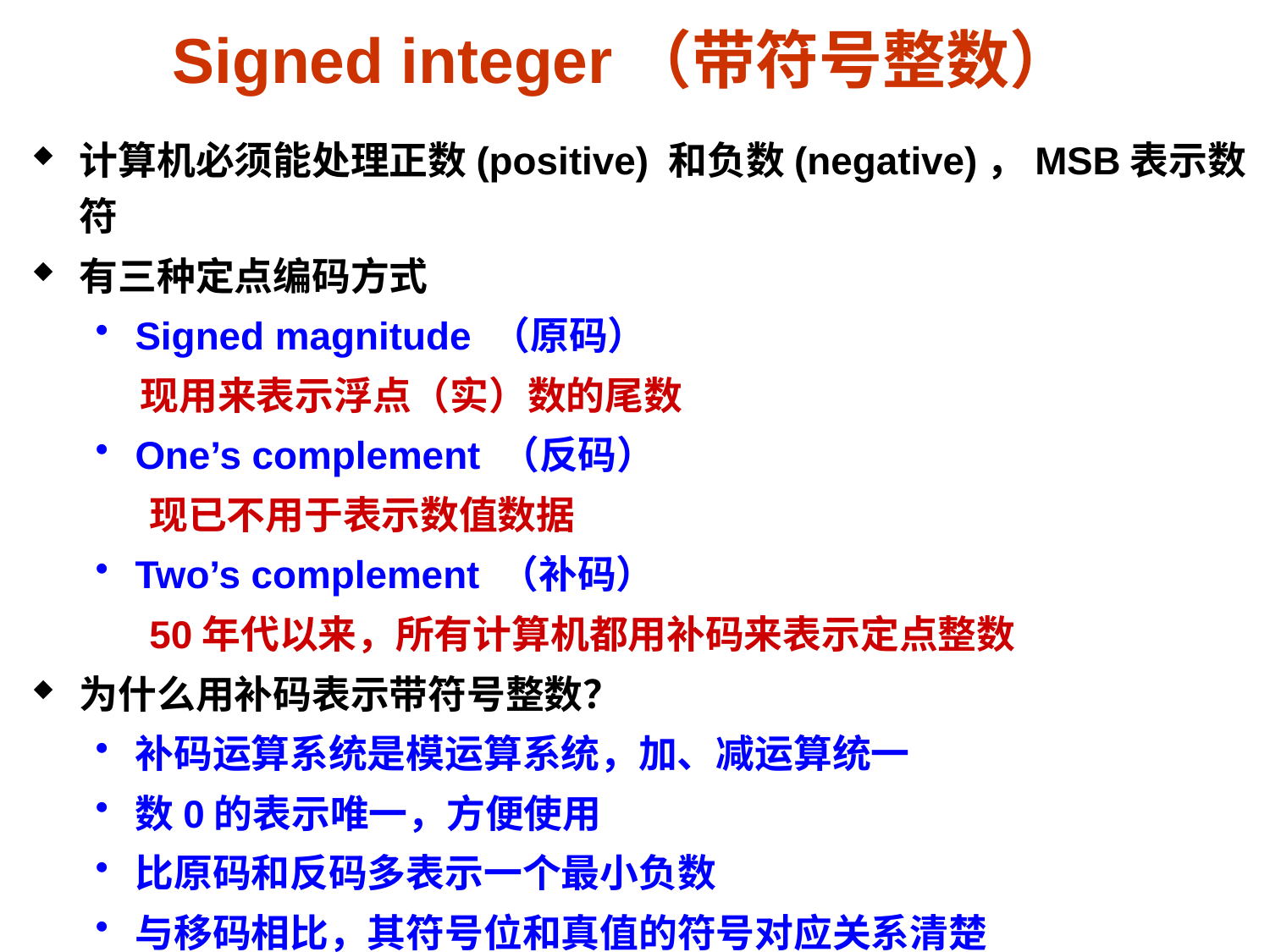

# Signed integer（带符号整数）
计算机必须能处理正数(positive) 和负数(negative)，MSB表示数符
有三种定点编码方式
Signed magnitude （原码）
    现用来表示浮点（实）数的尾数
One’s complement （反码）
     现已不用于表示数值数据
Two’s complement （补码）
     50年代以来，所有计算机都用补码来表示定点整数
为什么用补码表示带符号整数？
补码运算系统是模运算系统，加、减运算统一
数0的表示唯一，方便使用
比原码和反码多表示一个最小负数
与移码相比，其符号位和真值的符号对应关系清楚